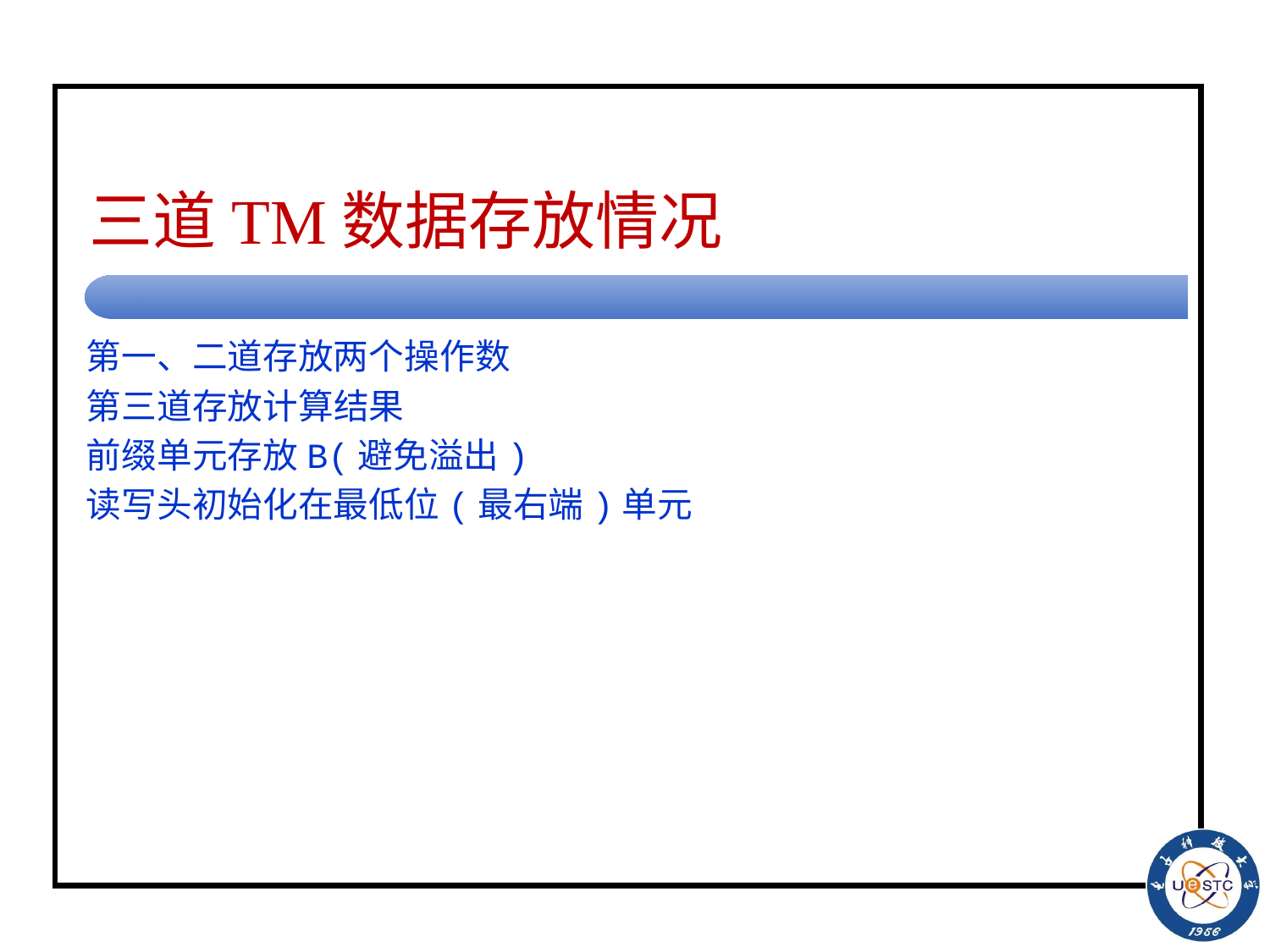

# 三道TM数据存放情况
第一、二道存放两个操作数
第三道存放计算结果
前缀单元存放B(避免溢出)
读写头初始化在最低位(最右端)单元